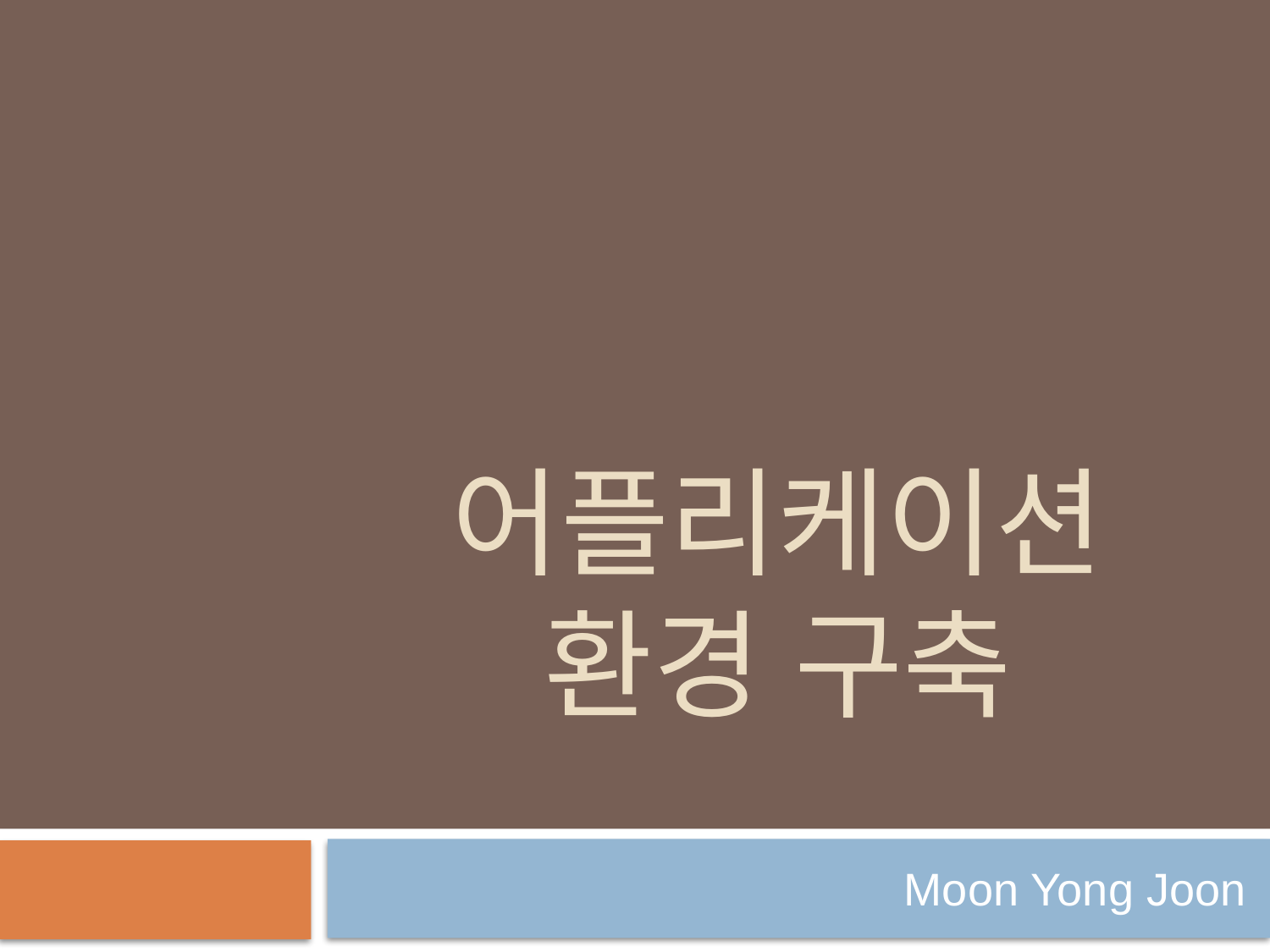

# 어플리케이션 환경 구축
Moon Yong Joon